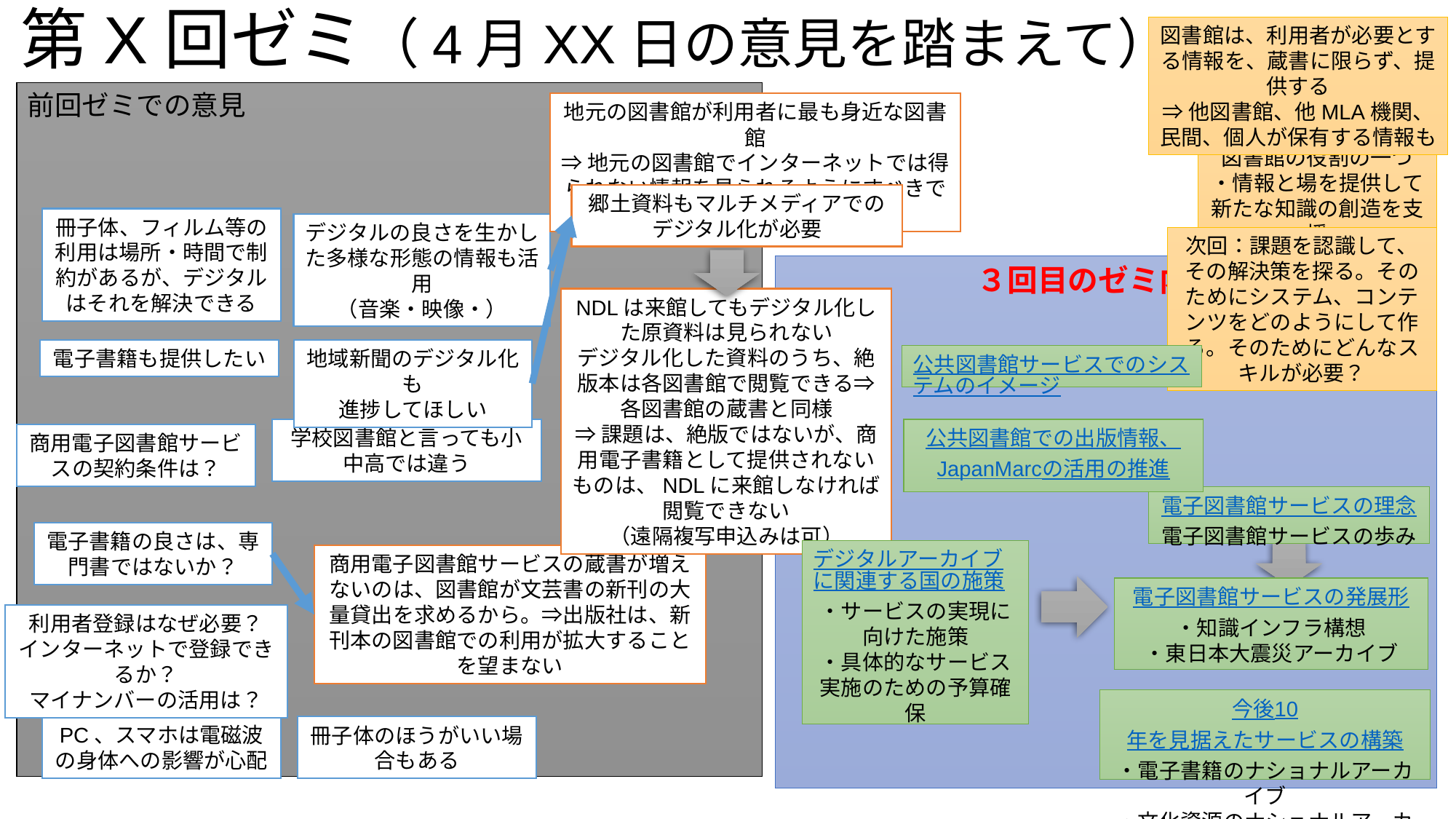

# 第X回ゼミ（4月XX日の意見を踏まえて）
図書館は、利用者が必要とする情報を、蔵書に限らず、提供する
⇒他図書館、他MLA機関、民間、個人が保有する情報も
前回ゼミでの意見
地元の図書館が利用者に最も身近な図書館
⇒地元の図書館でインターネットでは得られない情報を見られるようにすべきではないか
図書館の役割の一つ
・情報と場を提供して新たな知識の創造を支援
郷土資料もマルチメディアでのデジタル化が必要
冊子体、フィルム等の利用は場所・時間で制約があるが、デジタルはそれを解決できる
デジタルの良さを生かした多様な形態の情報も活用
（音楽・映像・）
次回：課題を認識して、その解決策を探る。そのためにシステム、コンテンツをどのようにして作る。そのためにどんなスキルが必要？

　　　　　　　３回目のゼミ内容
NDLは来館してもデジタル化した原資料は見られない
デジタル化した資料のうち、絶版本は各図書館で閲覧できる⇒各図書館の蔵書と同様
⇒課題は、絶版ではないが、商用電子書籍として提供されないものは、NDLに来館しなければ閲覧できない
（遠隔複写申込みは可）
電子書籍も提供したい
地域新聞のデジタル化も
進捗してほしい
公共図書館サービスでのシステムのイメージ
学校図書館と言っても小中高では違う
公共図書館での出版情報、JapanMarcの活用の推進
商用電子図書館サービスの契約条件は？
電子図書館サービスの理念
電子図書館サービスの歩み
電子書籍の良さは、専門書ではないか？
デジタルアーカイブに関連する国の施策
・サービスの実現に向けた施策
・具体的なサービス実施のための予算確保

商用電子図書館サービスの蔵書が増えないのは、図書館が文芸書の新刊の大量貸出を求めるから。⇒出版社は、新刊本の図書館での利用が拡大することを望まない

電子図書館サービスの発展形
・知識インフラ構想
・東日本大震災アーカイブ
利用者登録はなぜ必要？
インターネットで登録できるか？
マイナンバーの活用は？
今後10年を見据えたサービスの構築
・電子書籍のナショナルアーカイブ
・文化資源のナショナルアーカイブ

PC、スマホは電磁波の身体への影響が心配
冊子体のほうがいい場合もある